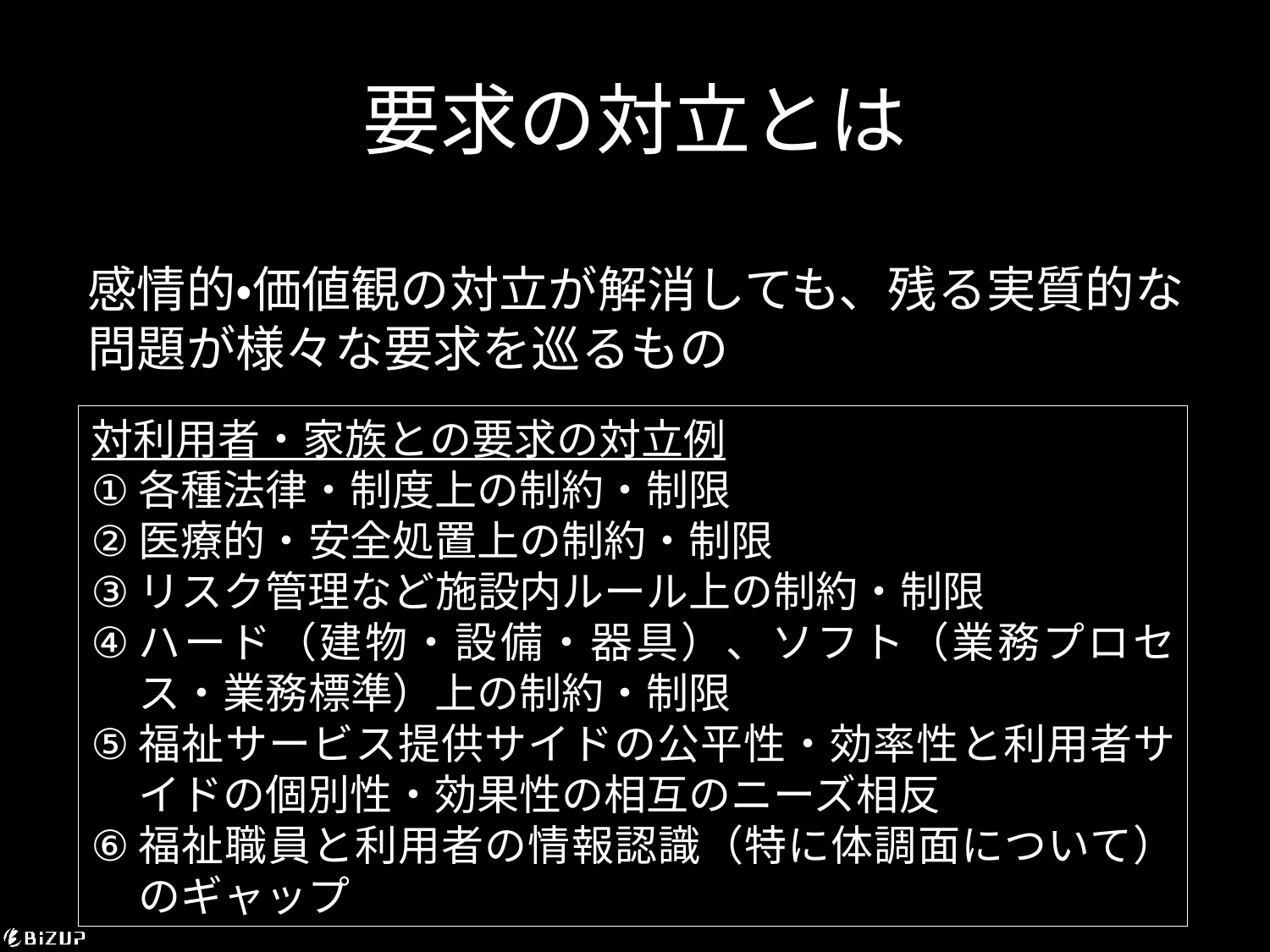

# 要求の対立とは
感情的・価値観の対立が解消しても、残る実質的な問題が様々な要求を巡るもの
対利用者・家族との要求の対立例
各種法律・制度上の制約・制限
医療的・安全処置上の制約・制限
リスク管理など施設内ルール上の制約・制限
ハード（建物・設備・器具）、ソフト（業務プロセス・業務標準）上の制約・制限
福祉サービス提供サイドの公平性・効率性と利用者サイドの個別性・効果性の相互のニーズ相反
福祉職員と利用者の情報認識（特に体調面について）のギャップ